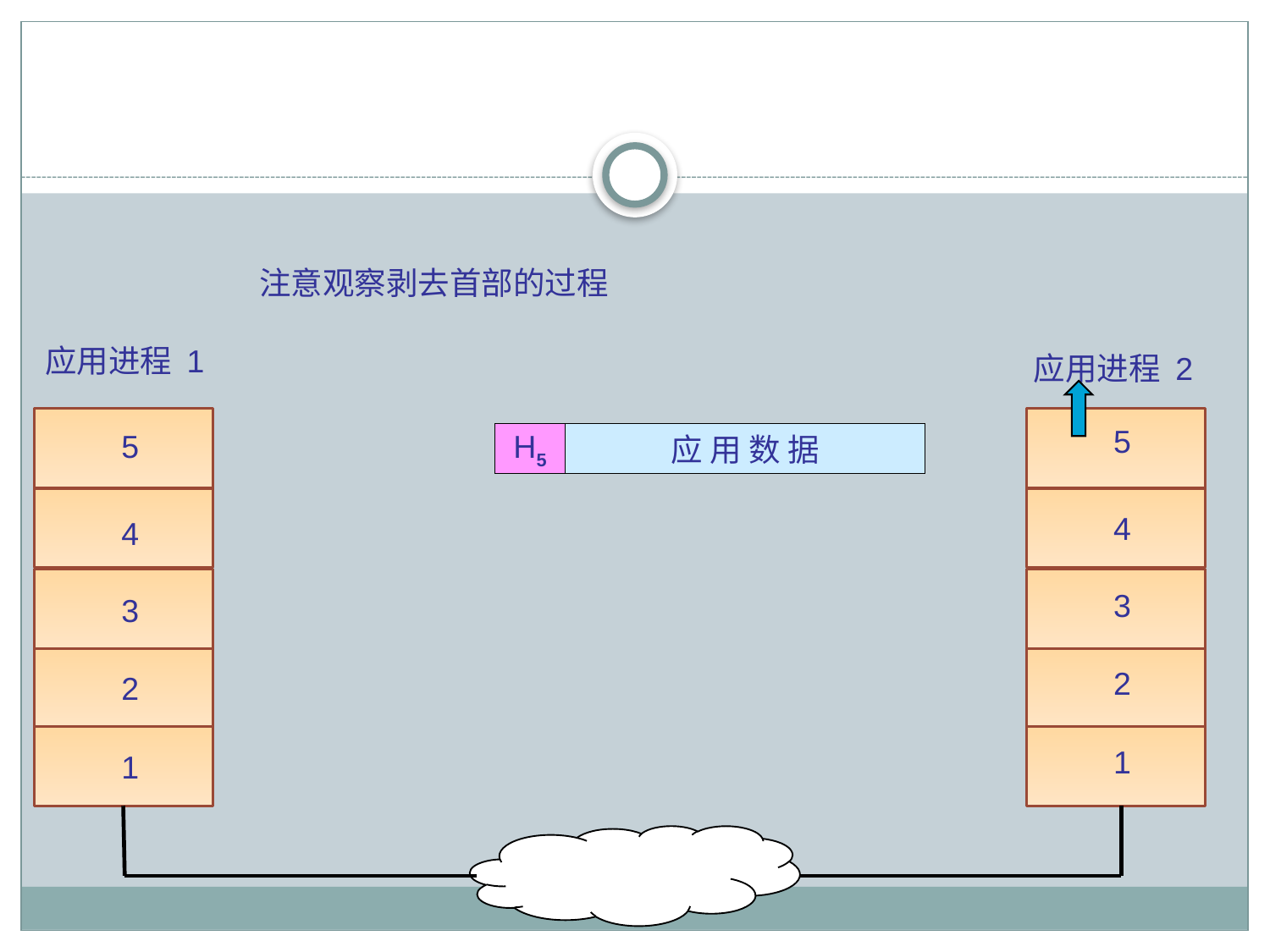

#
注意观察剥去首部的过程
应用进程 1
应用进程 2

5
5
H5
应 用 数 据

4
4

3
3

2
2

1
1